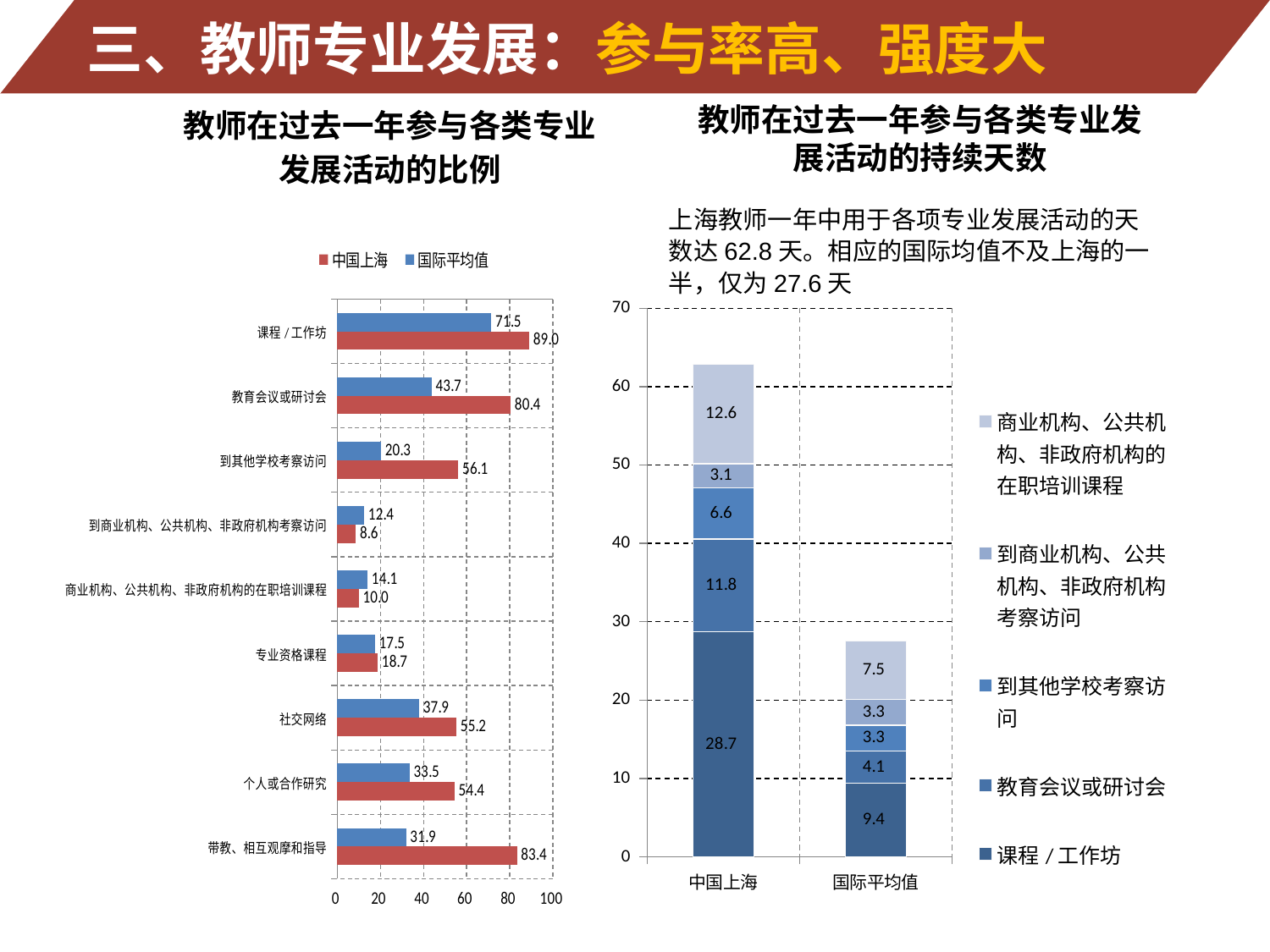

三、教师专业发展：参与率高、强度大
教师在过去一年参与各类专业发展活动的比例
教师在过去一年参与各类专业发展活动的持续天数
上海教师一年中用于各项专业发展活动的天数达62.8天。相应的国际均值不及上海的一半，仅为27.6天

### Chart

| Category | 国际平均值 | 中国上海 |
|---|---|---|
| 课程/工作坊 | 71.50001697237377 | 88.99724813598921 |
| 教育会议或研讨会 | 43.714920006971894 | 80.38383661663472 |
| 到其他学校考察访问 | 20.27295341076587 | 56.06593418229859 |
| 到商业机构、公共机构、非政府机构考察访问 | 12.438997944770147 | 8.574782377512753 |
| 商业机构、公共机构、非政府机构的在职培训课程 | 14.075318454763488 | 9.985381867171496 |
| 专业资格课程 | 17.503328031805026 | 18.72374908217643 |
| 社交网络 | 37.936889648456216 | 55.16871233765686 |
| 个人或合作研究 | 33.5048393700414 | 54.3571985779654 |
| 带教、相互观摩和指导 | 31.903597103570274 | 83.36175242726891 |

### Chart

| Category | 课程/工作坊 | 教育会议或研讨会 | 到其他学校考察访问 | 到商业机构、公共机构、非政府机构考察访问 | 商业机构、公共机构、非政府机构的在职培训课程 |
|---|---|---|---|---|---|
| 中国上海 | 28.743486779425456 | 11.790241412786711 | 6.556525208517955 | 3.09172787355696 | 12.649113050489962 |
| 国际平均值 | 9.417667513873994 | 4.082244878195206 | 3.2704465275651624 | 3.30850029718197 | 7.4788449309950895 |